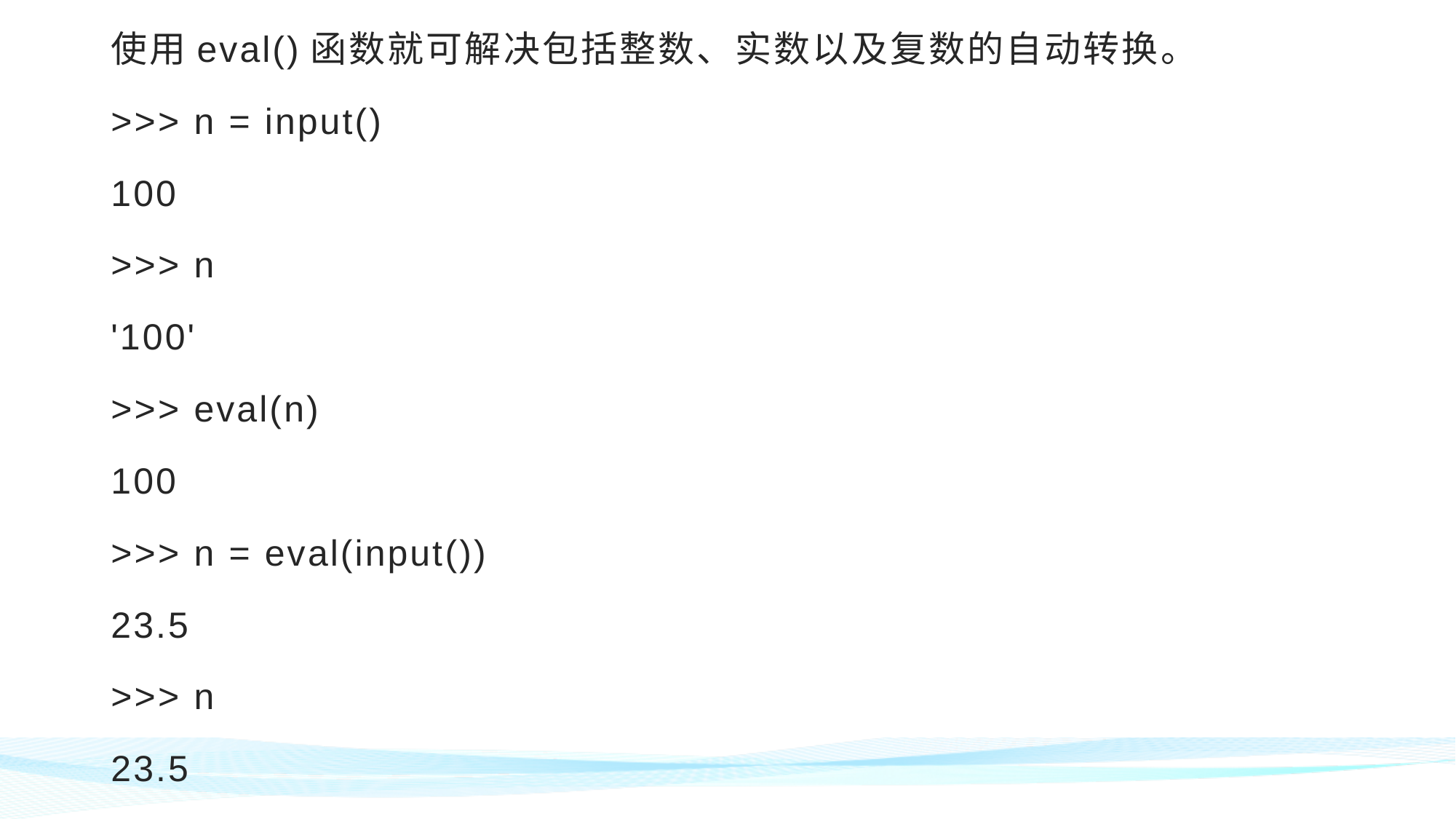

使用eval()函数就可解决包括整数、实数以及复数的自动转换。
>>> n = input()
100
>>> n
'100'
>>> eval(n)
100
>>> n = eval(input())
23.5
>>> n
23.5